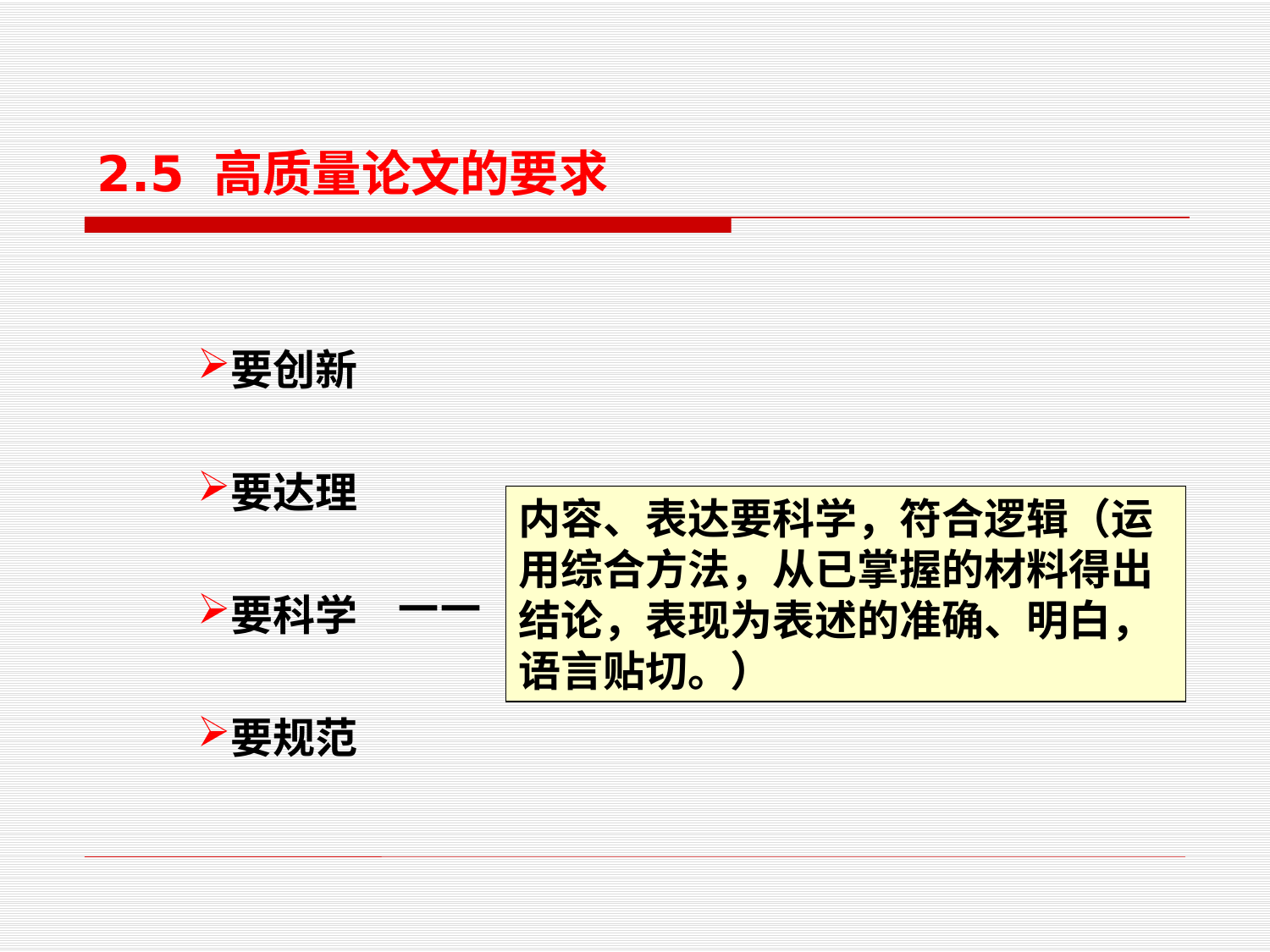

2.5 高质量论文的要求
要创新
要达理
要科学
要规范
内容、表达要科学，符合逻辑（运用综合方法，从已掌握的材料得出结论，表现为表述的准确、明白，语言贴切。）
——